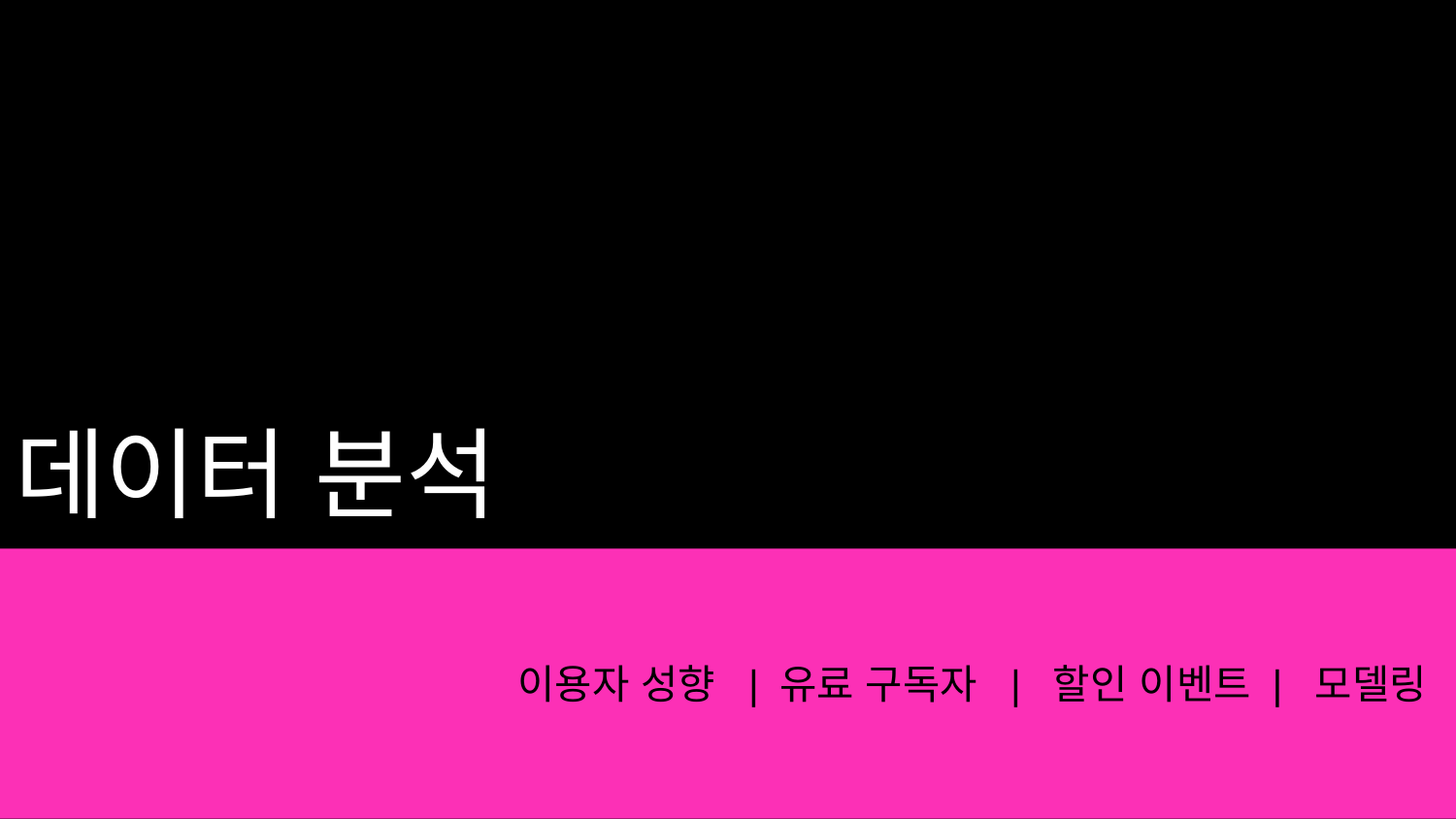

# 데이터 분석

이용자 성향  | 유료 구독자  |  할인 이벤트 |  모델링